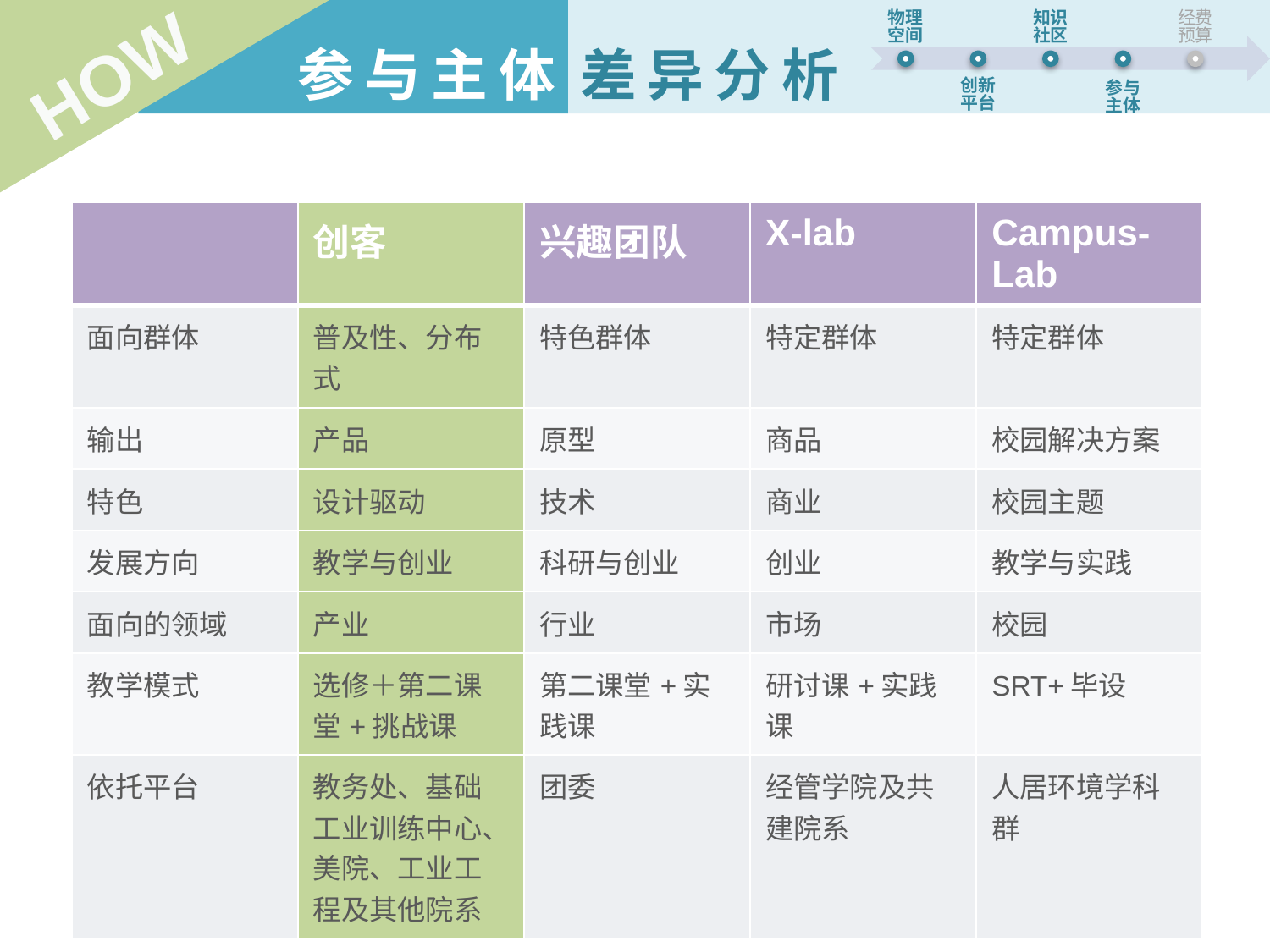

参与主体
差异分析

物理空间
创新平台
知识社区
参与主体
经费预算
Who
HOW
|  | 创客 | 兴趣团队 | X-lab | Campus-Lab |
| --- | --- | --- | --- | --- |
| 面向群体 | 普及性、分布式 | 特色群体 | 特定群体 | 特定群体 |
| 输出 | 产品 | 原型 | 商品 | 校园解决方案 |
| 特色 | 设计驱动 | 技术 | 商业 | 校园主题 |
| 发展方向 | 教学与创业 | 科研与创业 | 创业 | 教学与实践 |
| 面向的领域 | 产业 | 行业 | 市场 | 校园 |
| 教学模式 | 选修＋第二课堂+挑战课 | 第二课堂+实践课 | 研讨课+实践课 | SRT+毕设 |
| 依托平台 | 教务处、基础工业训练中心、美院、工业工程及其他院系 | 团委 | 经管学院及共建院系 | 人居环境学科群 |